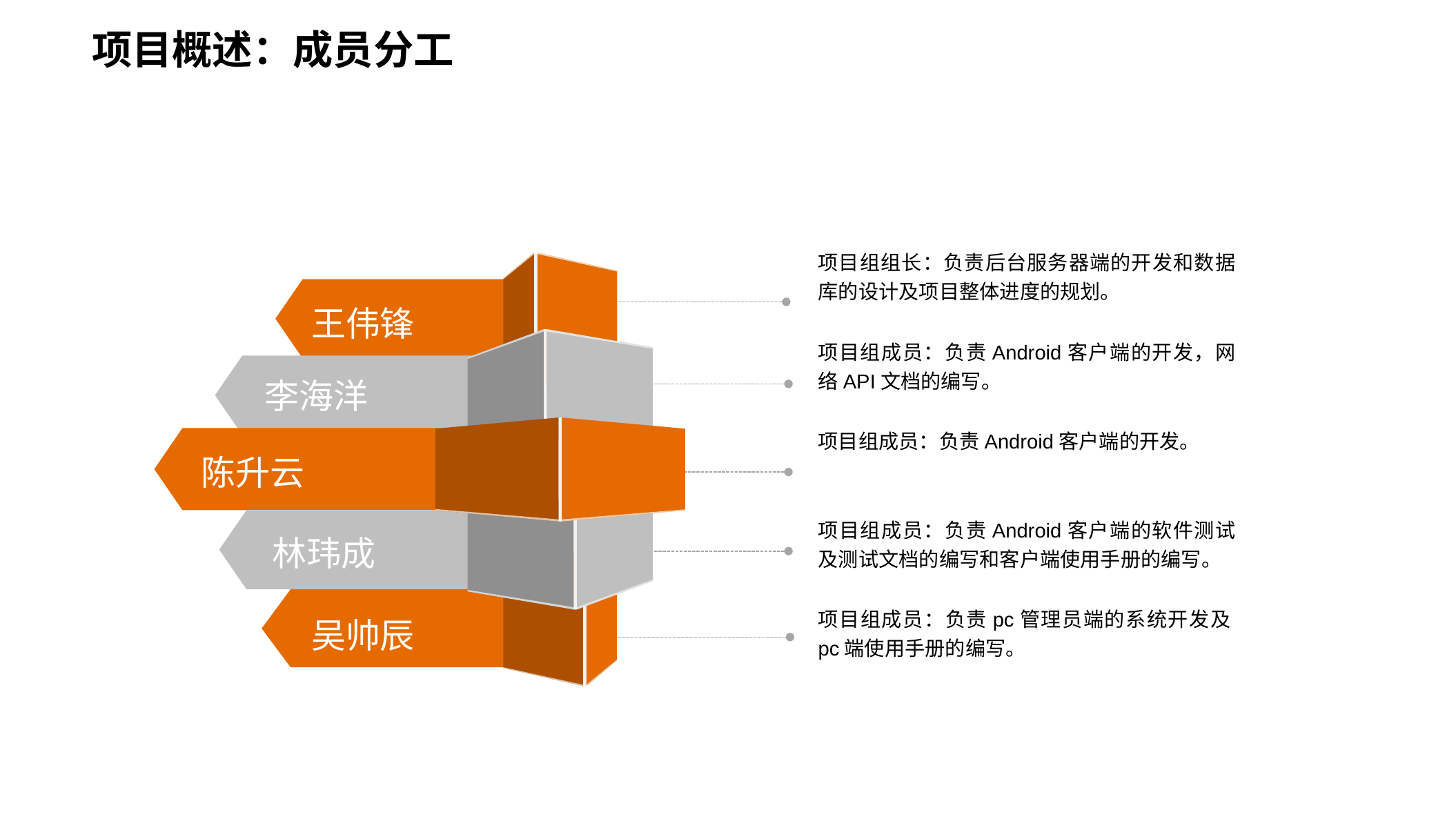

项目概述：成员分工
项目组组长：负责后台服务器端的开发和数据库的设计及项目整体进度的规划。

王伟锋

李海洋

陈升云

林玮成

吴帅辰

项目组成员：负责Android客户端的开发，网络API文档的编写。
项目组成员：负责Android客户端的开发。
项目组成员：负责Android客户端的软件测试及测试文档的编写和客户端使用手册的编写。
项目组成员：负责pc管理员端的系统开发及pc端使用手册的编写。